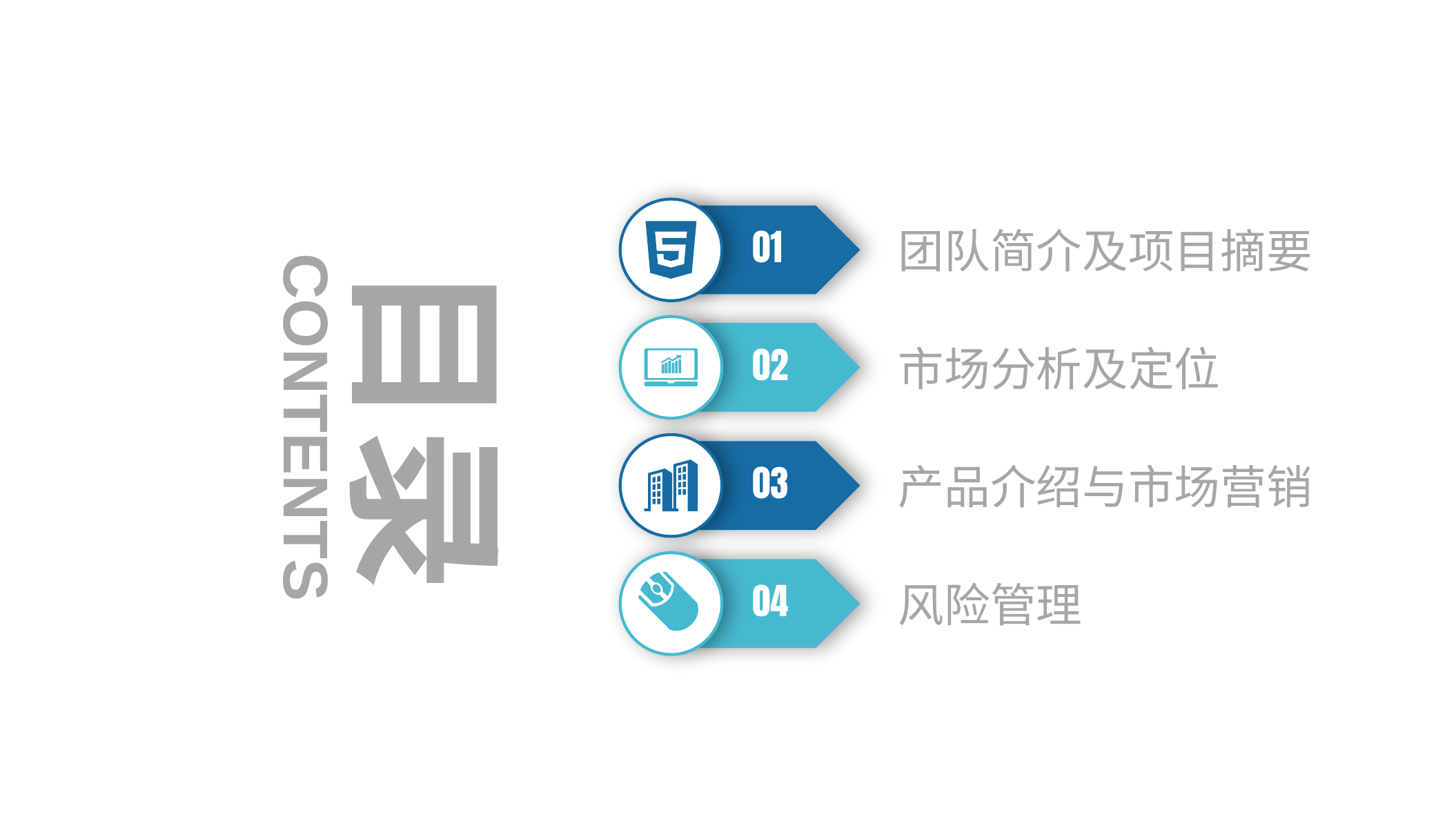

01
目录
团队简介及项目摘要

02
市场分析及定位
CONTENTS

03
产品介绍与市场营销

04
风险管理